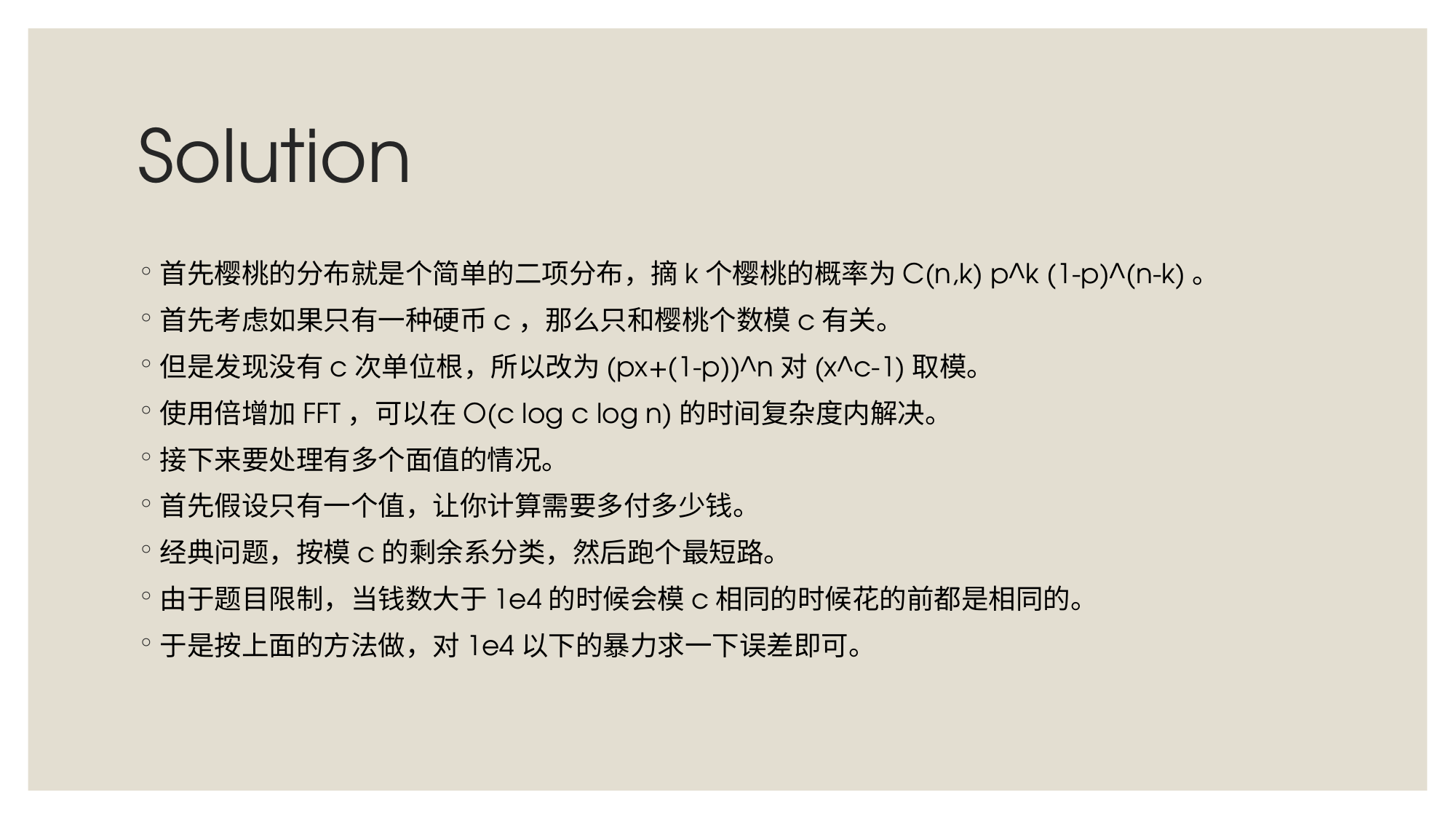

# Solution
首先樱桃的分布就是个简单的二项分布，摘k个樱桃的概率为C(n,k) p^k (1-p)^(n-k)。
首先考虑如果只有一种硬币c，那么只和樱桃个数模c有关。
但是发现没有c次单位根，所以改为(px+(1-p))^n对(x^c-1)取模。
使用倍增加FFT，可以在O(c log c log n)的时间复杂度内解决。
接下来要处理有多个面值的情况。
首先假设只有一个值，让你计算需要多付多少钱。
经典问题，按模c的剩余系分类，然后跑个最短路。
由于题目限制，当钱数大于1e4的时候会模c相同的时候花的前都是相同的。
于是按上面的方法做，对1e4以下的暴力求一下误差即可。